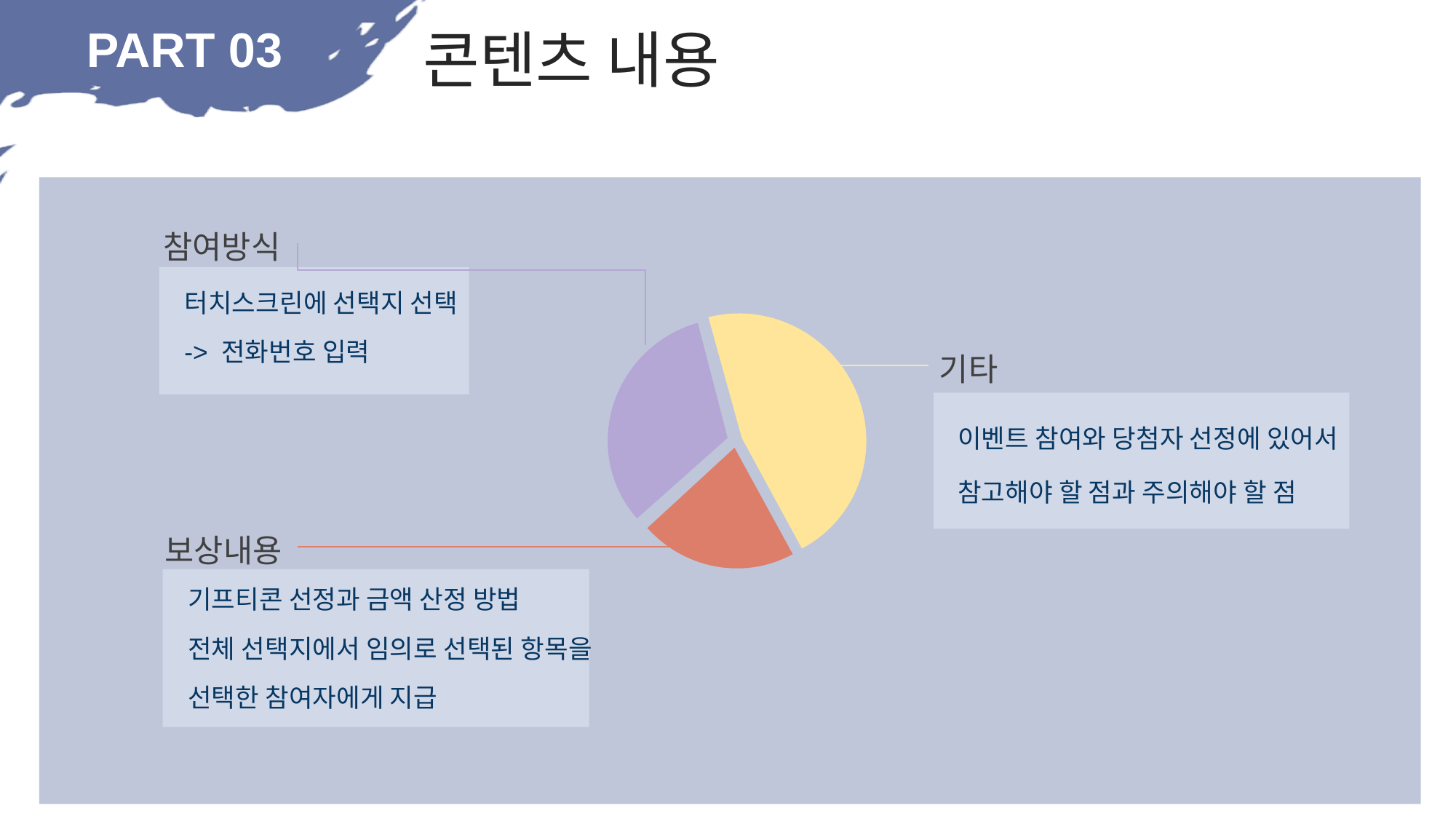

콘텐츠 내용

참여방식

터치스크린에 선택지 선택
-> 전화번호 입력

기타

이벤트 참여와 당첨자 선정에 있어서
참고해야 할 점과 주의해야 할 점
보상내용

기프티콘 선정과 금액 산정 방법
전체 선택지에서 임의로 선택된 항목을
선택한 참여자에게 지급